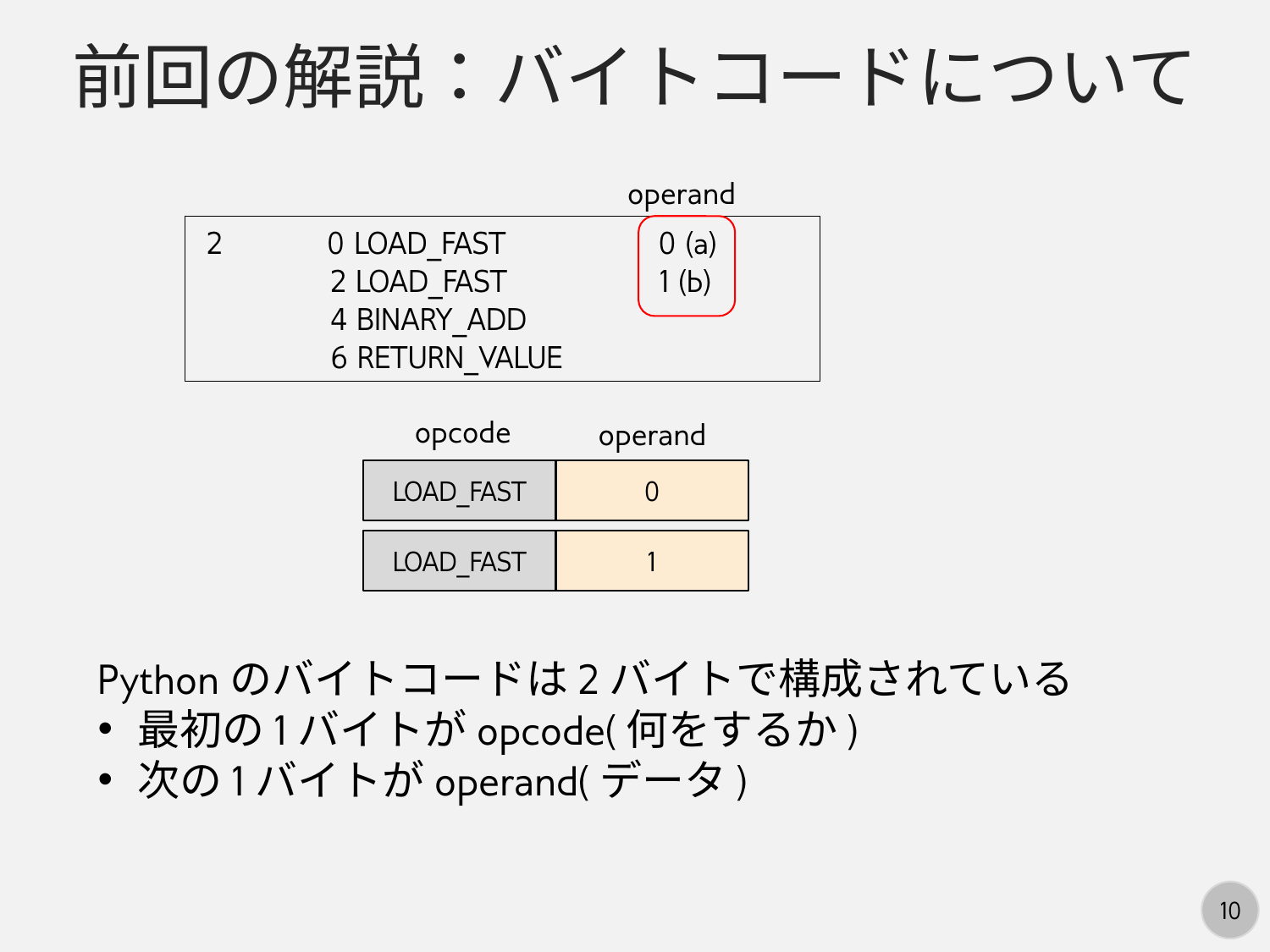

前回の解説：バイトコードについて
operand
 2           0 LOAD_FAST                0 (a)
              2 LOAD_FAST                1 (b)
              4 BINARY_ADD
              6 RETURN_VALUE

opcode
operand
LOAD_FAST
0
LOAD_FAST
1
Pythonのバイトコードは2バイトで構成されている
最初の1バイトがopcode(何をするか)
次の1バイトがoperand(データ)